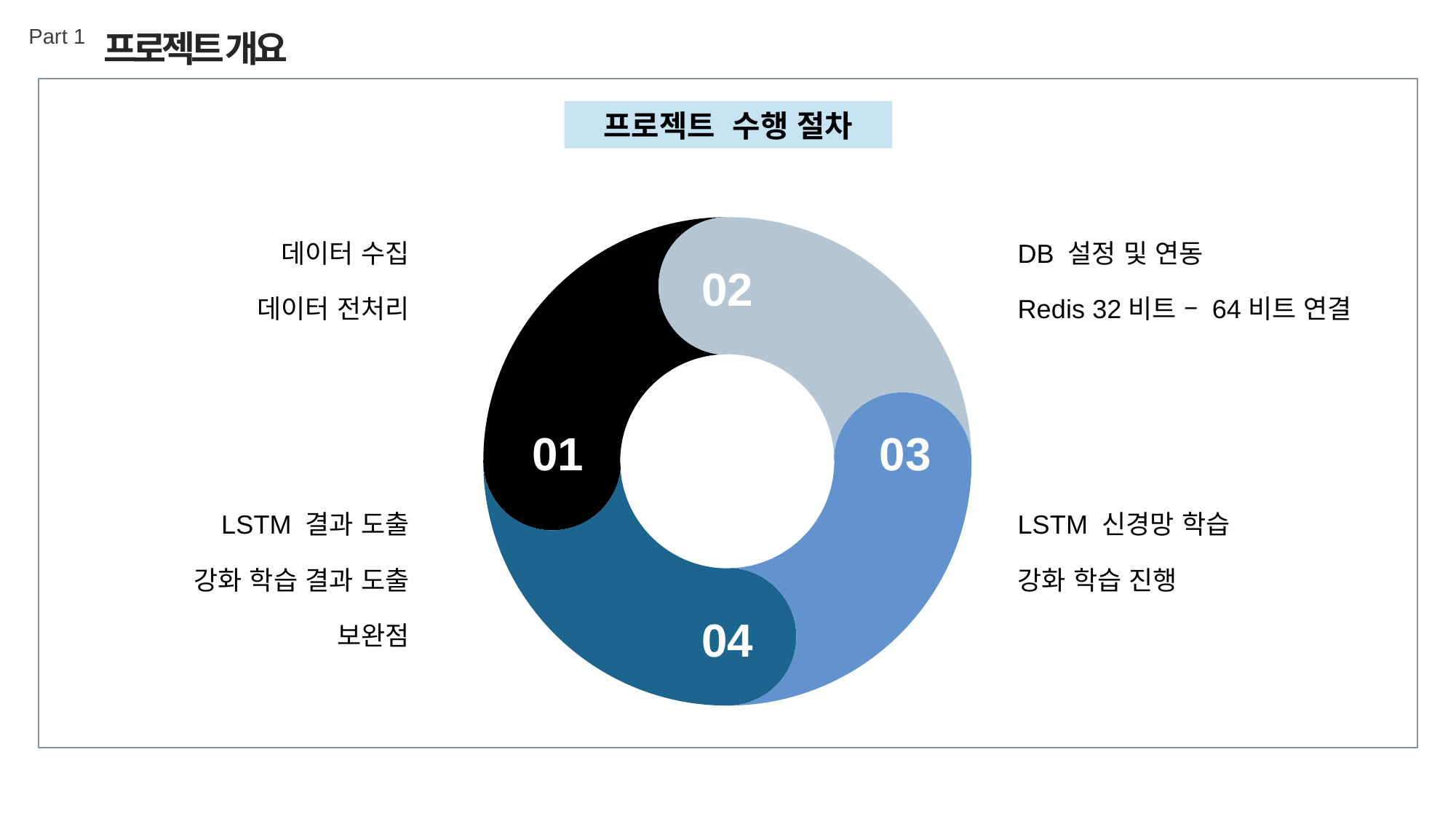

Part 1
프로젝트 개요

프로젝트  수행 절차
데이터 수집
데이터 전처리

DB 설정 및 연동
Redis 32비트 – 64비트 연결
LSTM 결과 도출
강화 학습 결과 도출
보완점
LSTM 신경망 학습
강화 학습 진행